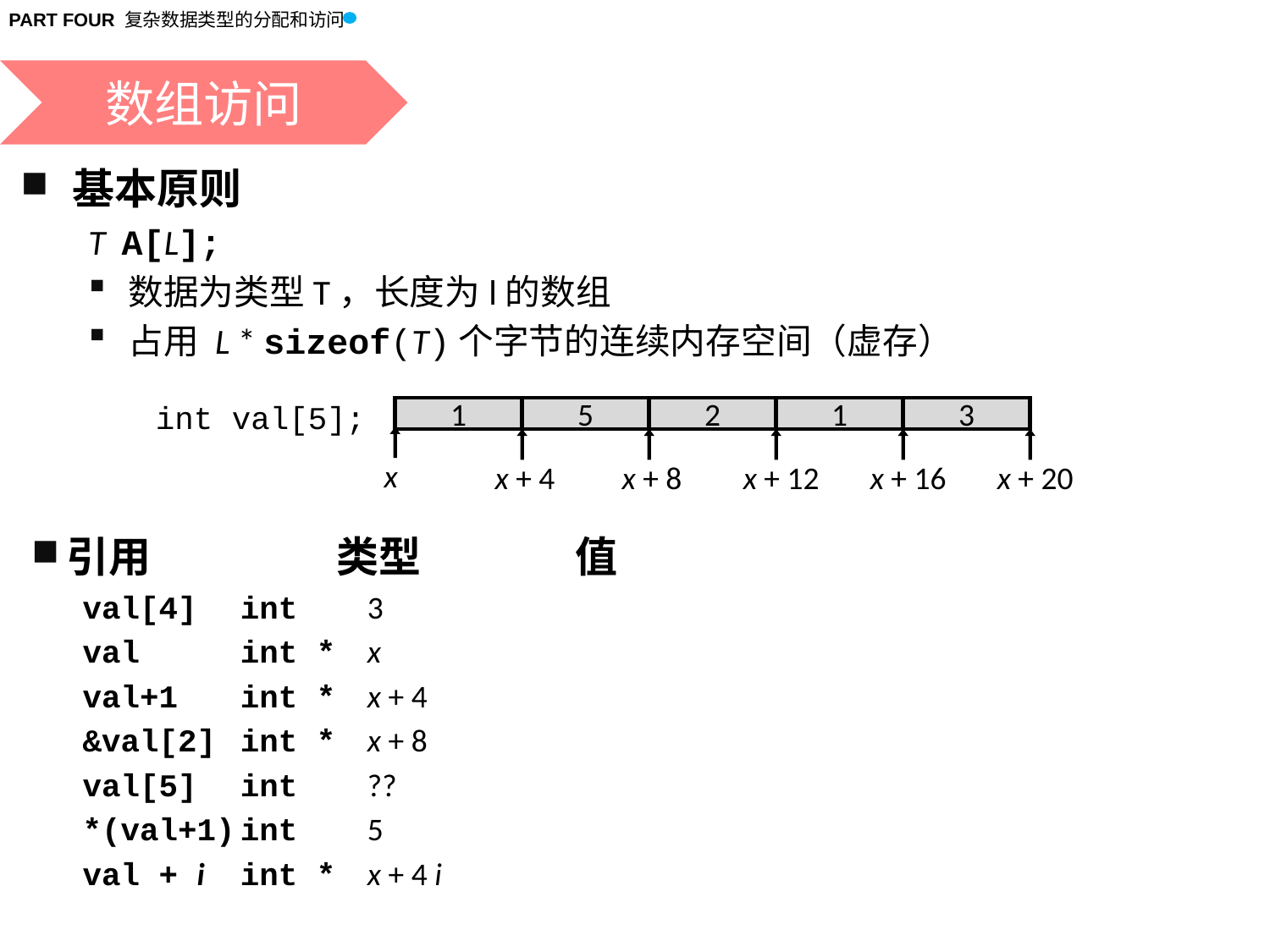

PART FOUR 复杂数据类型的分配和访问

数组访问
基本原则
T  A[L];
数据为类型T，长度为l的数组
占用 L * sizeof(T)个字节的连续内存空间（虚存）
int val[5];
1
5
2
1
3

x
x + 4
x + 8
x + 12
x + 16
x + 20

引用	类型	值
val[4]	int	3
val	int *	x
val+1	int *	x + 4
&val[2]	int *	x + 8
val[5]	int	??
*(val+1)	int	5
val + i	int *	x + 4 i